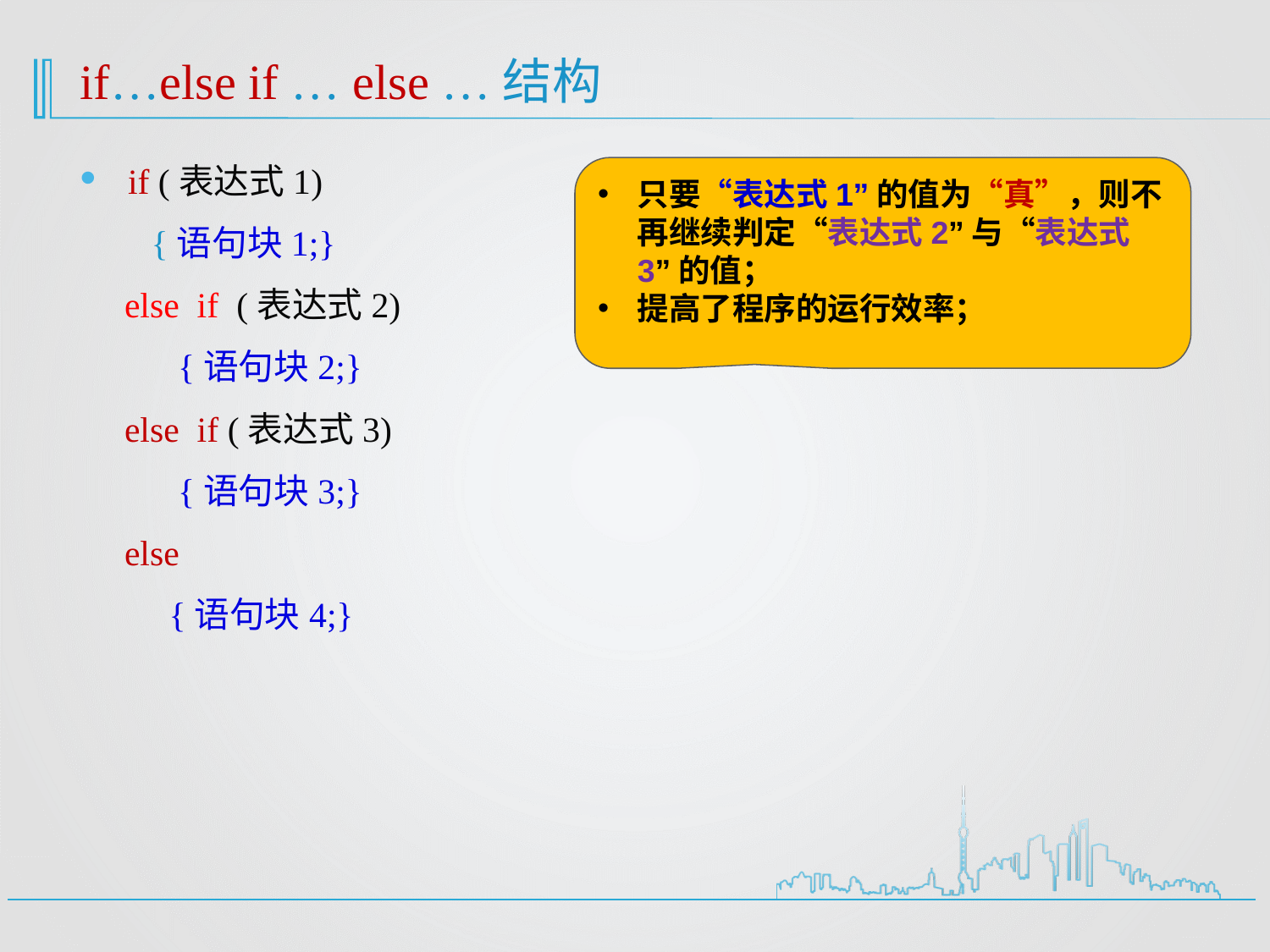

# if…else if … else …结构
只要“表达式1”的值为“真”，则不再继续判定“表达式2”与“表达式3”的值；
提高了程序的运行效率；

if (表达式1)
        {语句块1;}
     else  if  (表达式2)
           {语句块2;}
     else  if (表达式3)
           {语句块3;}
     else
          {语句块4;}